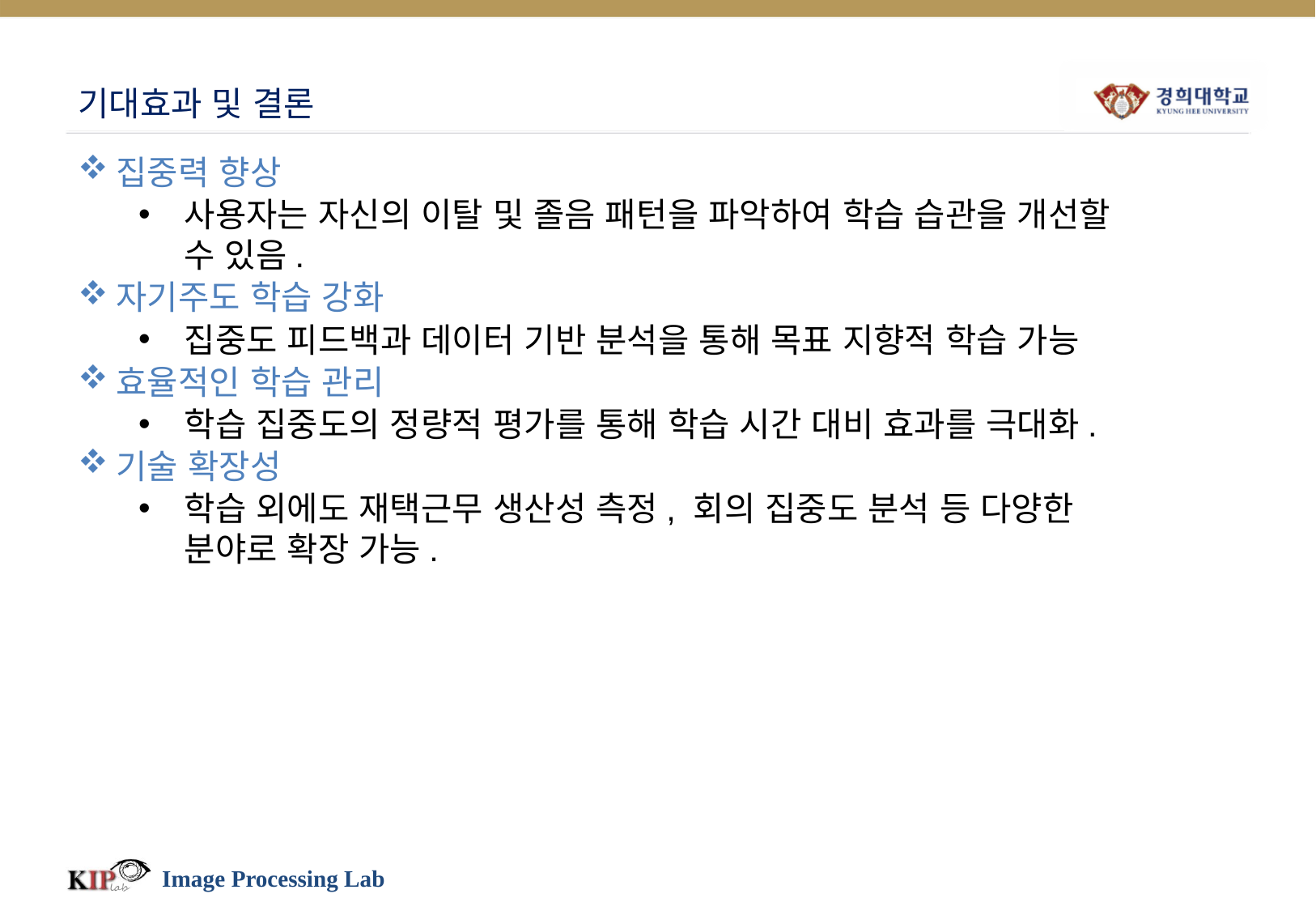

# 기대효과 및 결론
집중력 향상
사용자는 자신의 이탈 및 졸음 패턴을 파악하여 학습 습관을 개선할 수 있음.
자기주도 학습 강화
집중도 피드백과 데이터 기반 분석을 통해 목표 지향적 학습 가능
효율적인 학습 관리
학습 집중도의 정량적 평가를 통해 학습 시간 대비 효과를 극대화.
기술 확장성
학습 외에도 재택근무 생산성 측정, 회의 집중도 분석 등 다양한 분야로 확장 가능.
Image Processing Lab